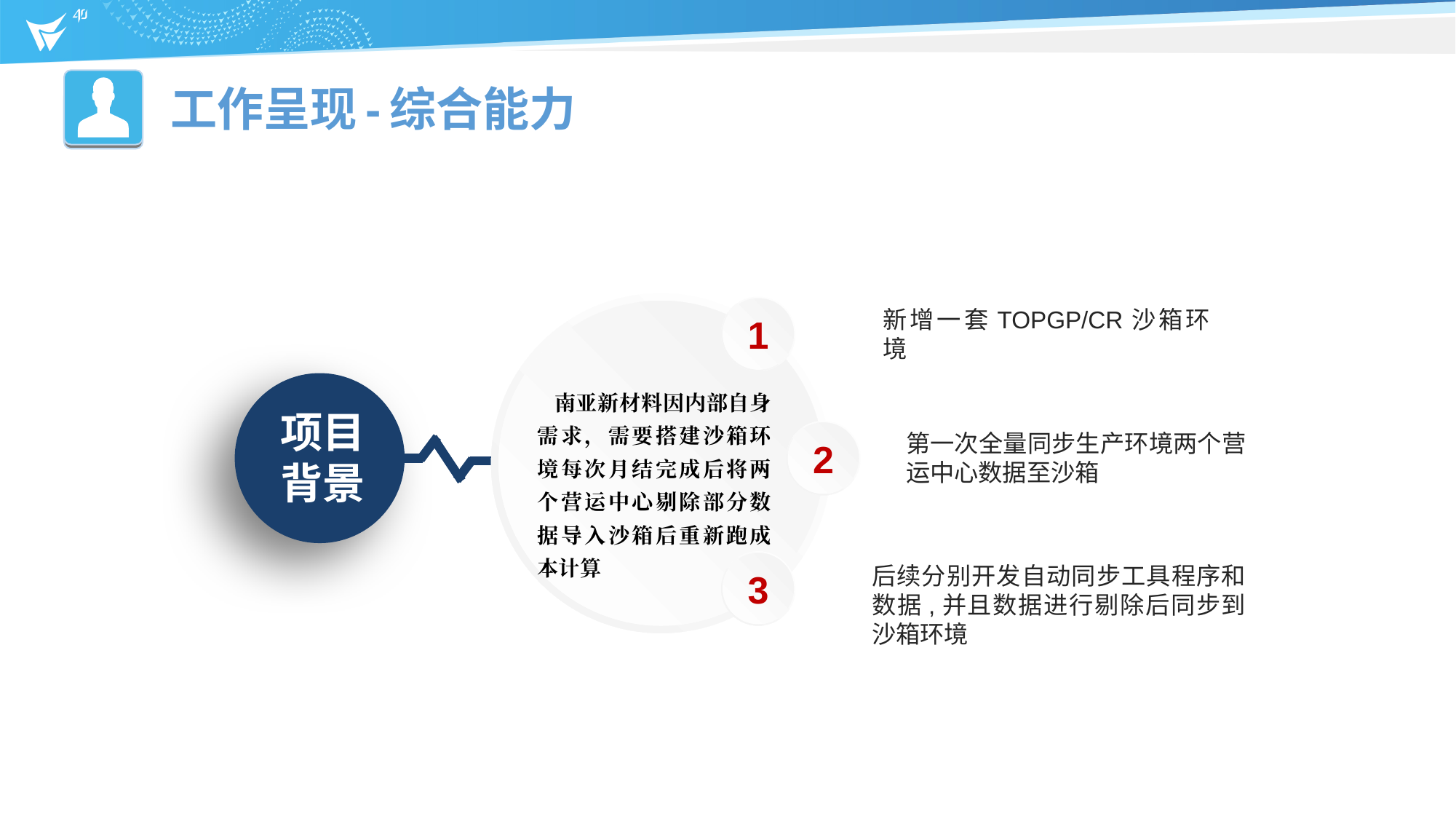

工作呈现-综合能力

1
新增一套TOPGP/CR沙箱环境

  南亚新材料因内部自身需求，需要搭建沙箱环境每次月结完成后将两个营运中心剔除部分数据导入沙箱后重新跑成本计算
项目
背景

2
第一次全量同步生产环境两个营运中心数据至沙箱

3
后续分别开发自动同步工具程序和数据,并且数据进行剔除后同步到沙箱环境